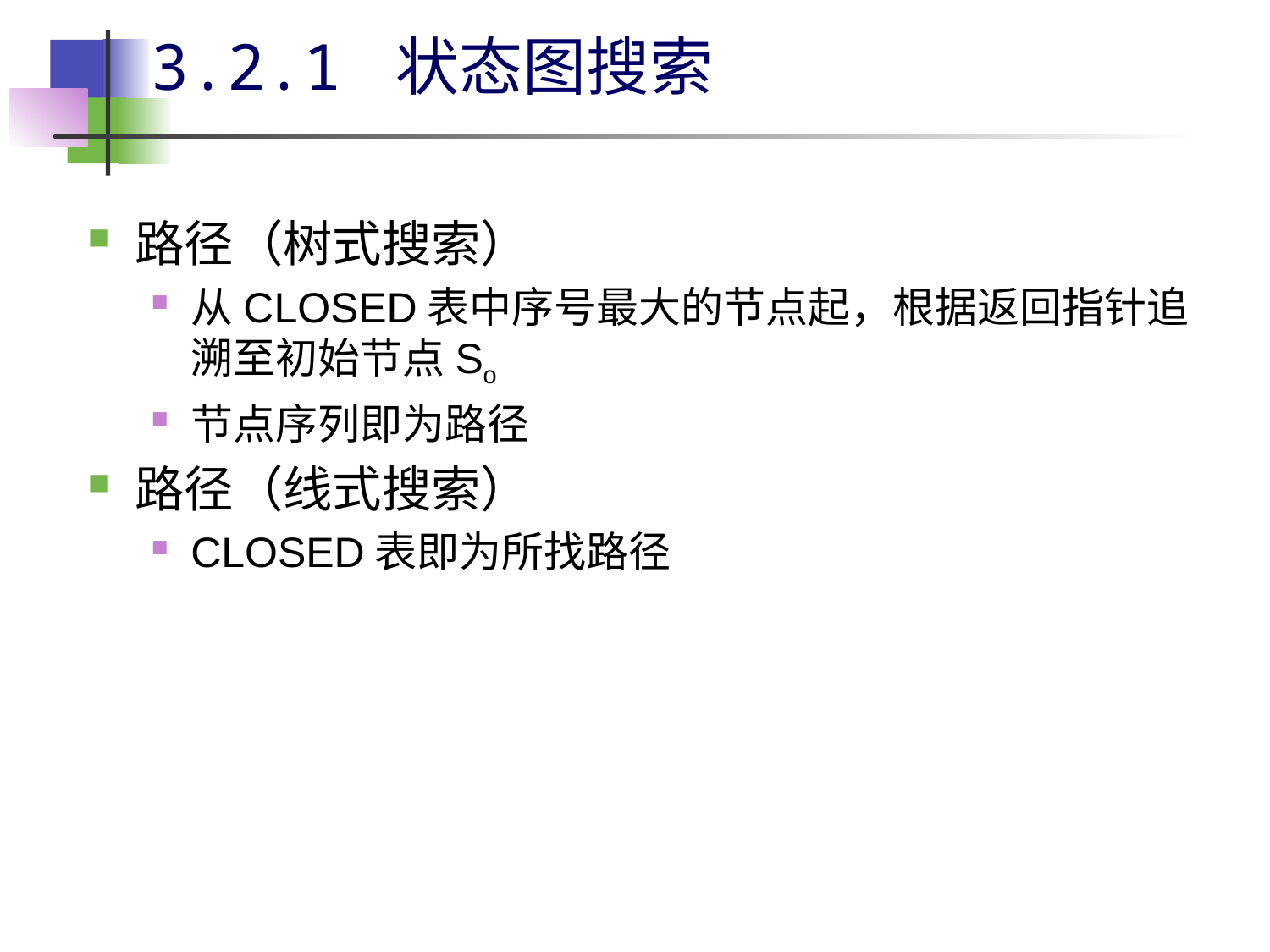

# 3.2.1 状态图搜索
路径（树式搜索）
从CLOSED表中序号最大的节点起，根据返回指针追溯至初始节点So
节点序列即为路径
路径（线式搜索）
CLOSED表即为所找路径